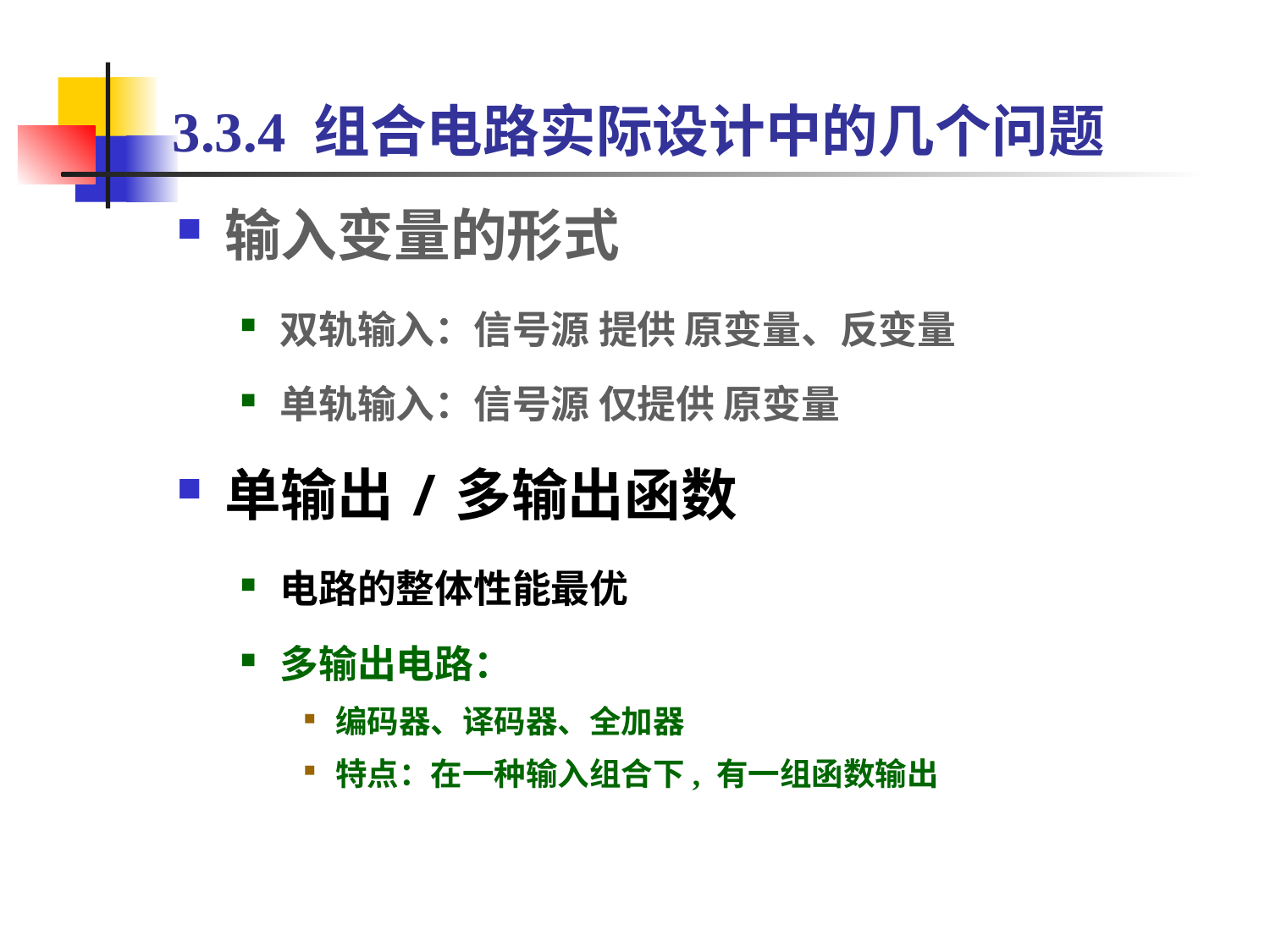

3.3.4 组合电路实际设计中的几个问题
输入变量的形式
双轨输入：信号源 提供 原变量、反变量
单轨输入：信号源 仅提供 原变量
单输出/多输出函数
电路的整体性能最优
多输出电路：
编码器、译码器、全加器
特点：在一种输入组合下, 有一组函数输出